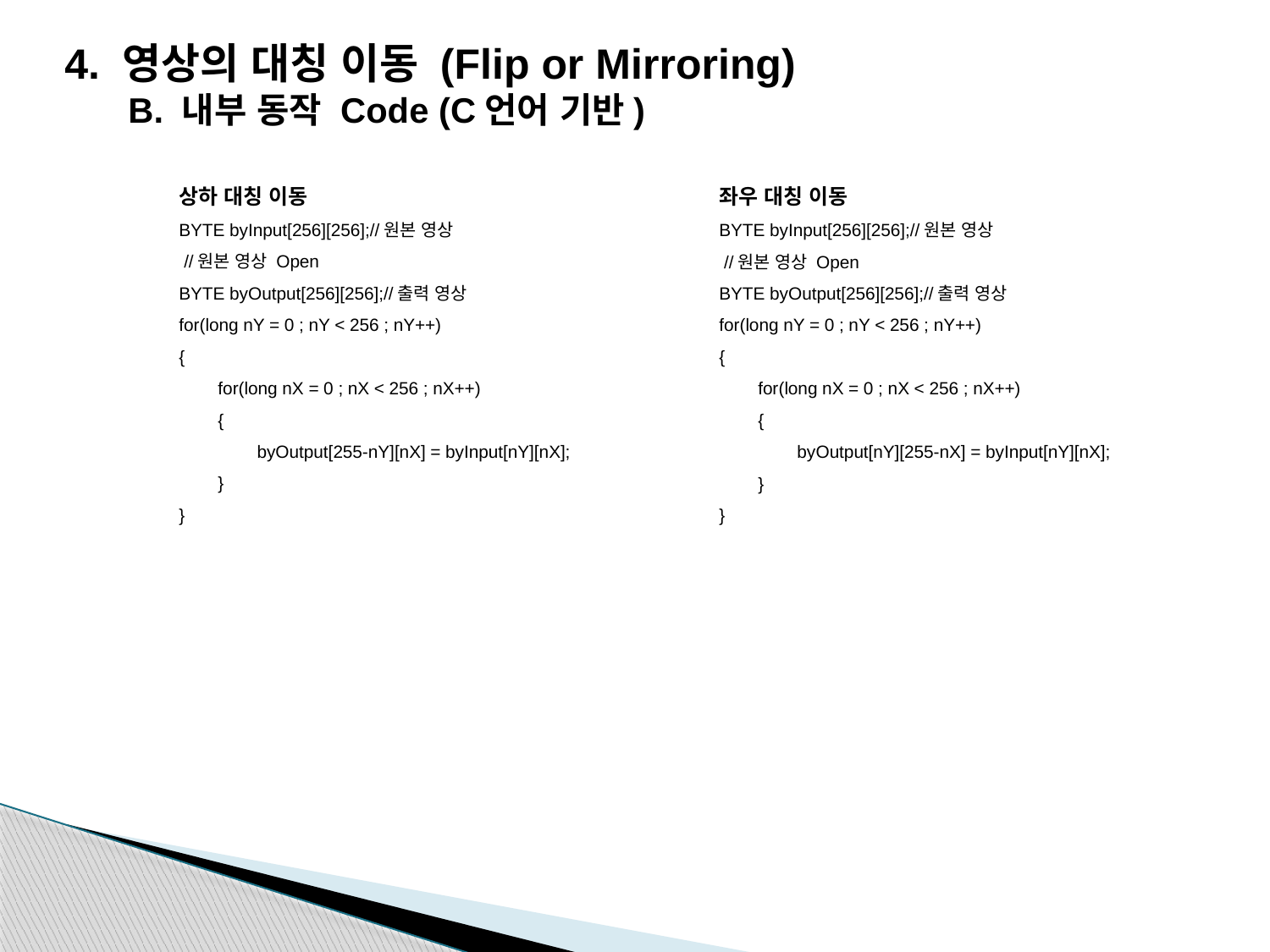

4. 영상의 대칭 이동 (Flip or Mirroring)
B. 내부 동작 Code (C언어 기반)
상하 대칭 이동
BYTE byInput[256][256];//원본 영상
 //원본 영상 Open
BYTE byOutput[256][256];//출력 영상
for(long nY = 0 ; nY < 256 ; nY++)
{
        for(long nX = 0 ; nX < 256 ; nX++)
        {
                byOutput[255-nY][nX] = byInput[nY][nX];
        }
}
좌우 대칭 이동
BYTE byInput[256][256];//원본 영상
 //원본 영상 Open
BYTE byOutput[256][256];//출력 영상
for(long nY = 0 ; nY < 256 ; nY++)
{
        for(long nX = 0 ; nX < 256 ; nX++)
        {
                byOutput[nY][255-nX] = byInput[nY][nX];
        }
}